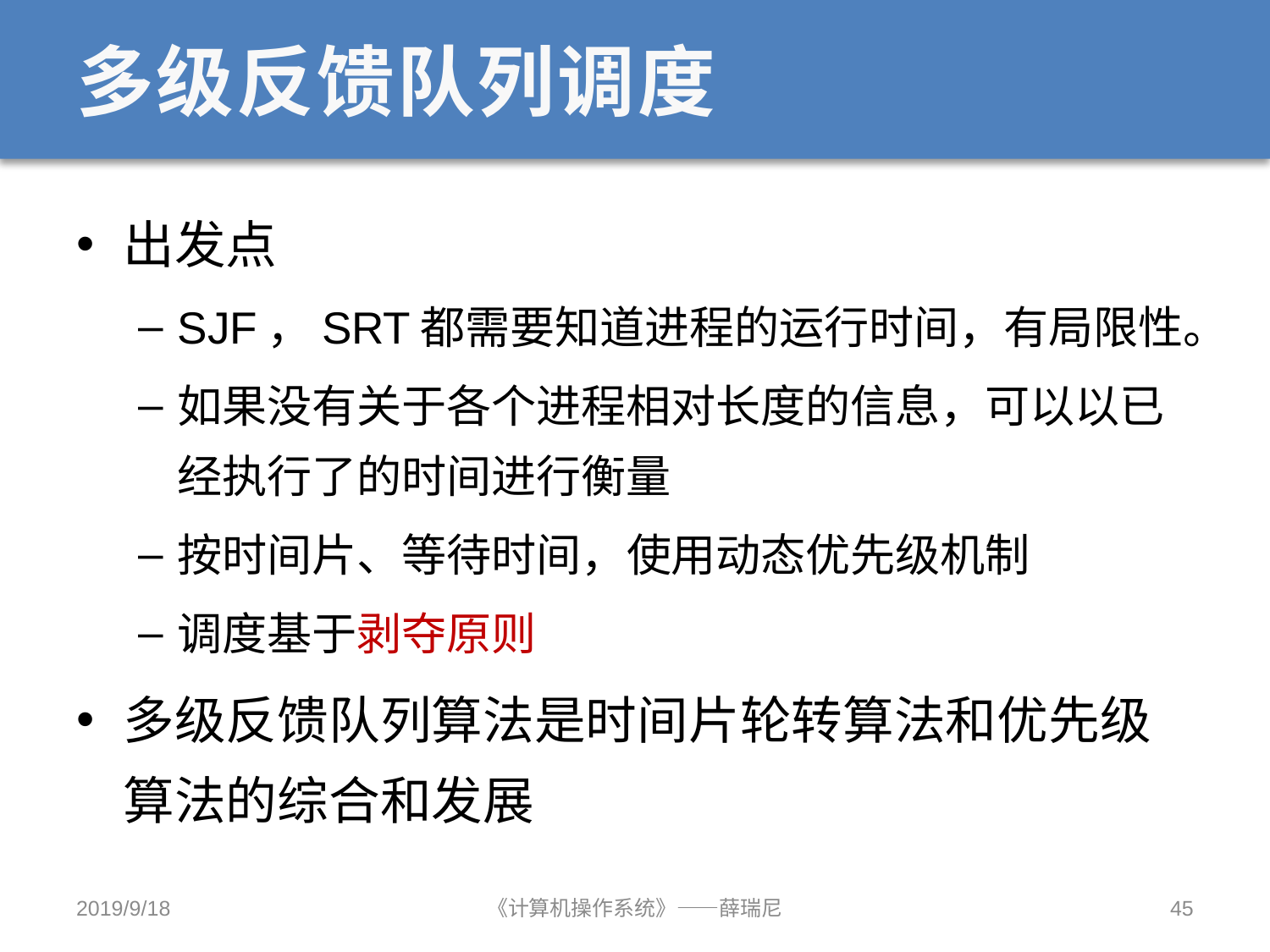

# 多级反馈队列调度
出发点
SJF，SRT都需要知道进程的运行时间，有局限性。
如果没有关于各个进程相对长度的信息，可以以已经执行了的时间进行衡量
按时间片、等待时间，使用动态优先级机制
调度基于剥夺原则
多级反馈队列算法是时间片轮转算法和优先级算法的综合和发展

2019/9/18
《计算机操作系统》——薛瑞尼
45